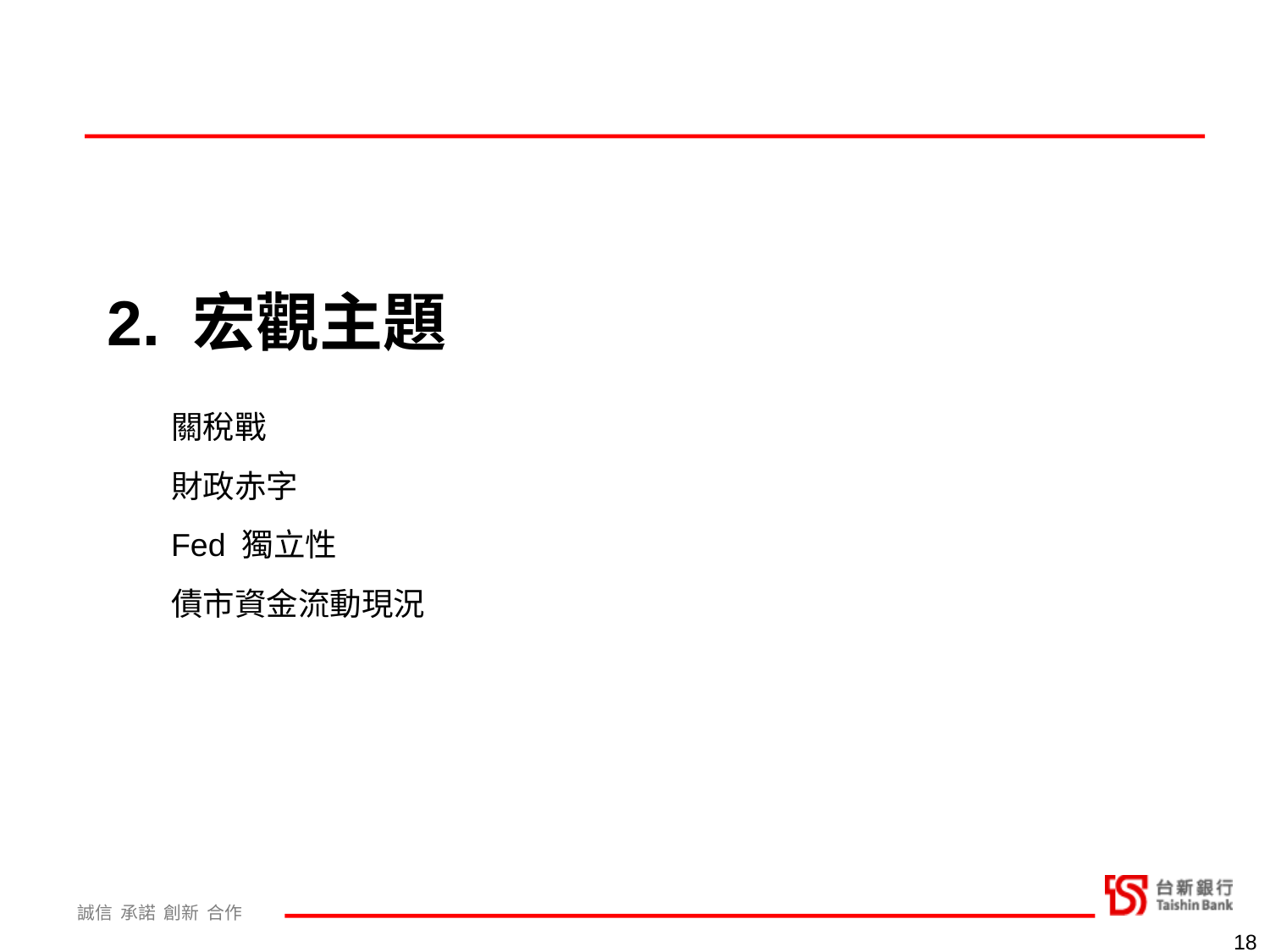

2. 宏觀主題
| 關稅戰 |
| --- |
| 財政赤字 |
| Fed 獨立性 |
| 債市資金流動現況 |
18